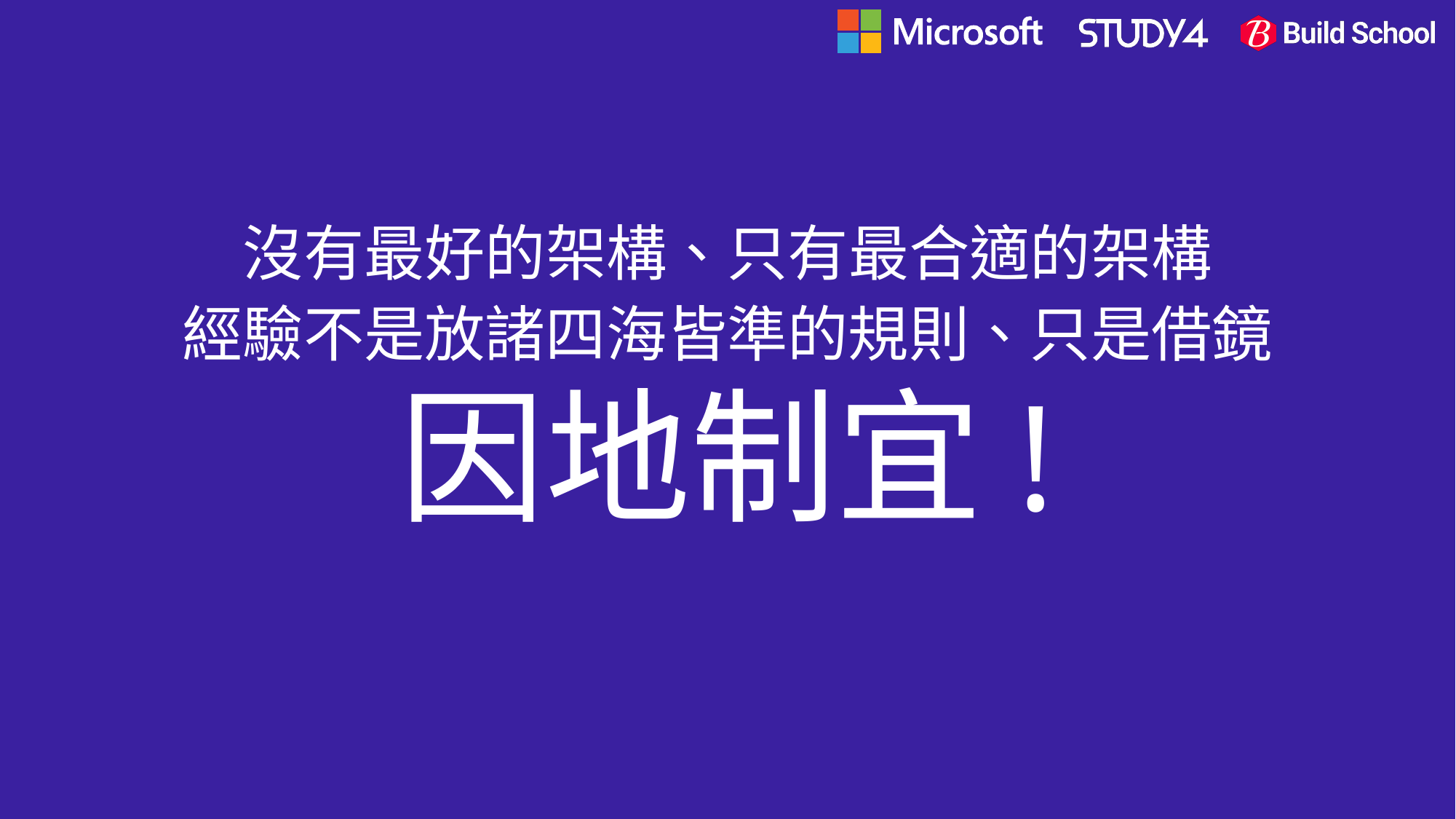

#
沒有最好的架構、只有最合適的架構
經驗不是放諸四海皆準的規則、只是借鏡
因地制宜!